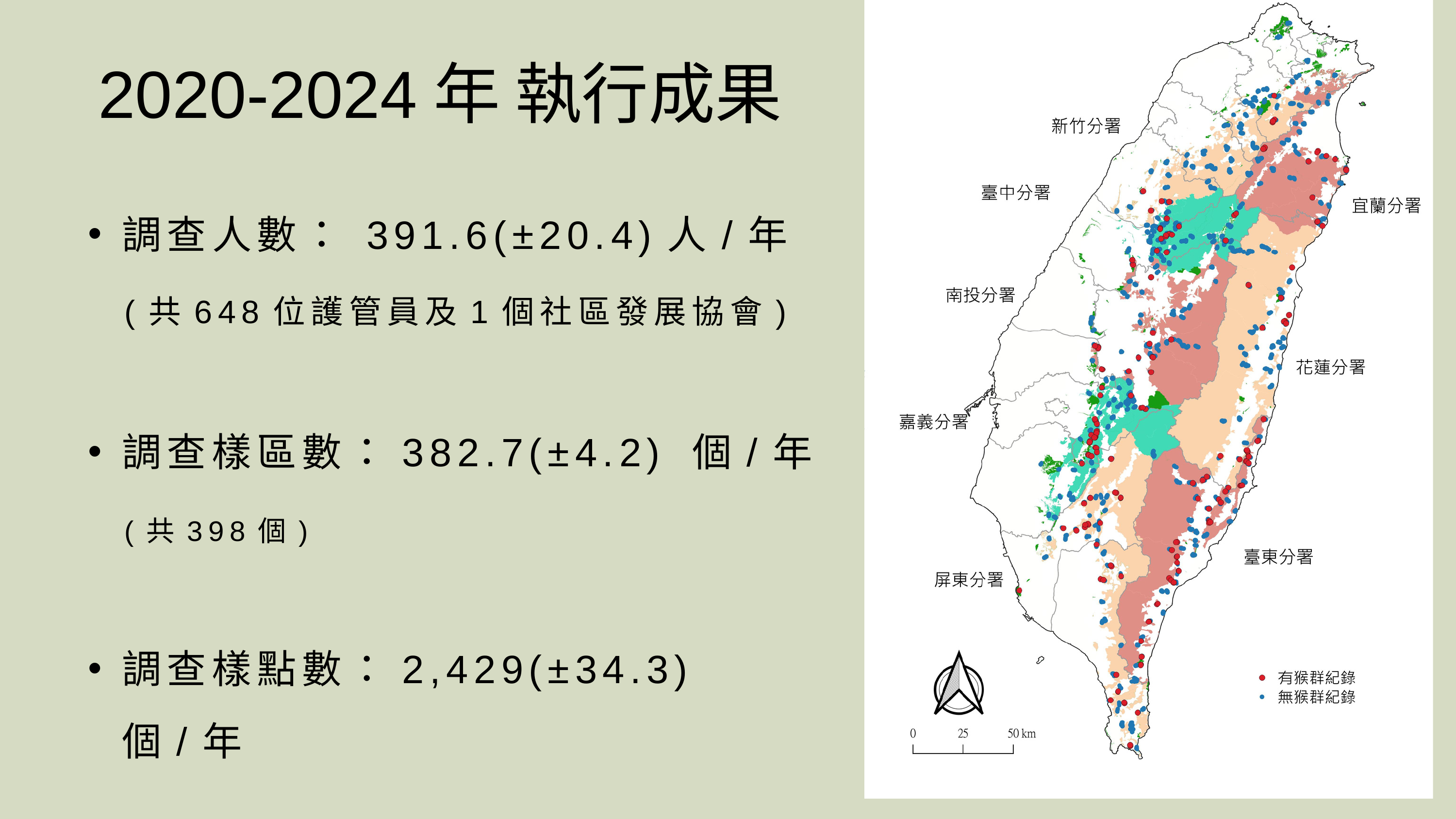

2020-2024年 執行成果
調查人數： 391.6(±20.4)人/年
(共648位護管員及1個社區發展協會)

調查樣區數：382.7(±4.2) 個/年
(共398個)

調查樣點數：2,429(±34.3) 個/年